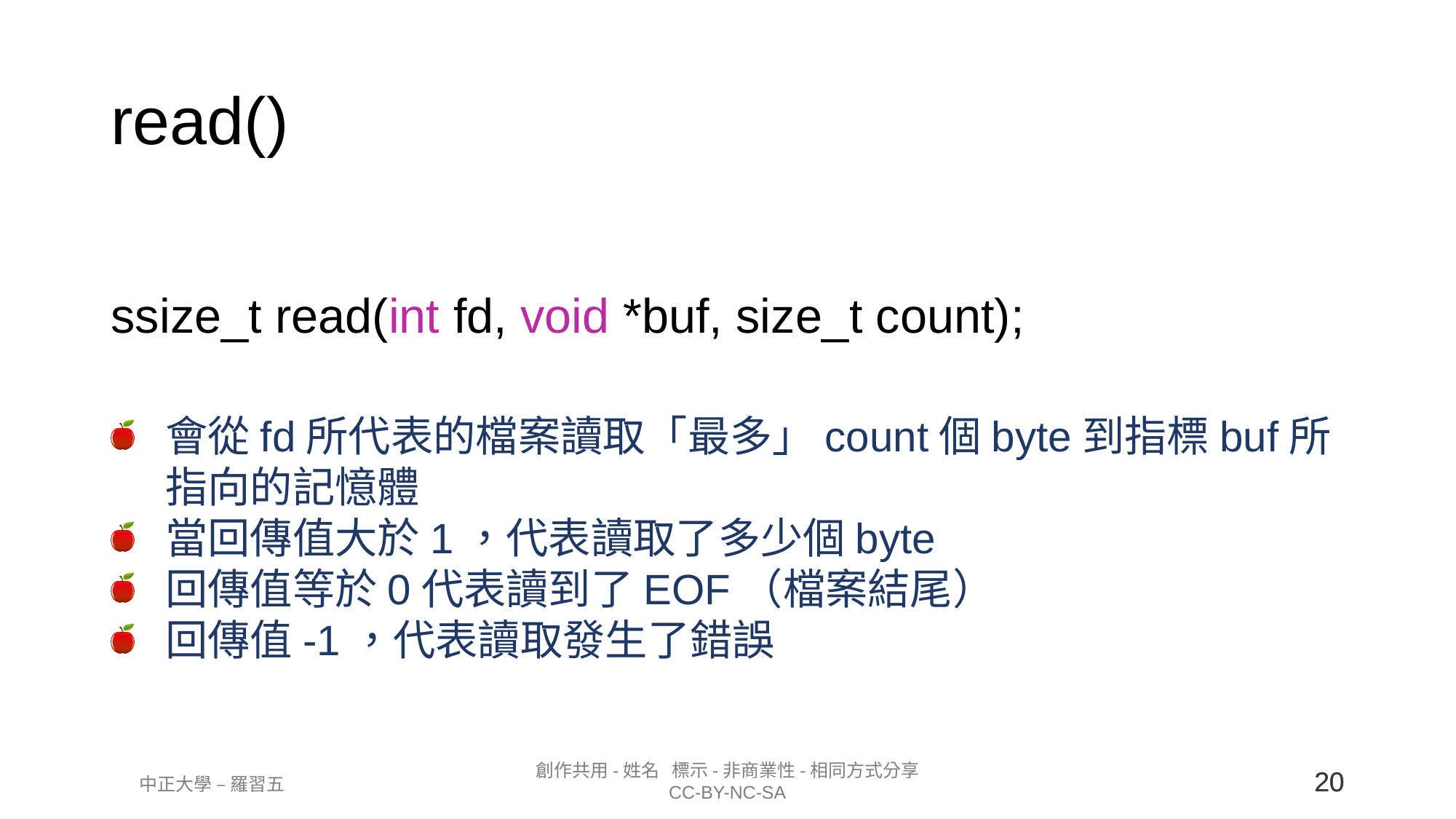

# read()
ssize_t read(int fd, void *buf, size_t count);

會從fd所代表的檔案讀取「最多」count個byte到指標buf所指向的記憶體
當回傳值大於1，代表讀取了多少個byte
回傳值等於0代表讀到了EOF（檔案結尾）
回傳值-1，代表讀取發生了錯誤